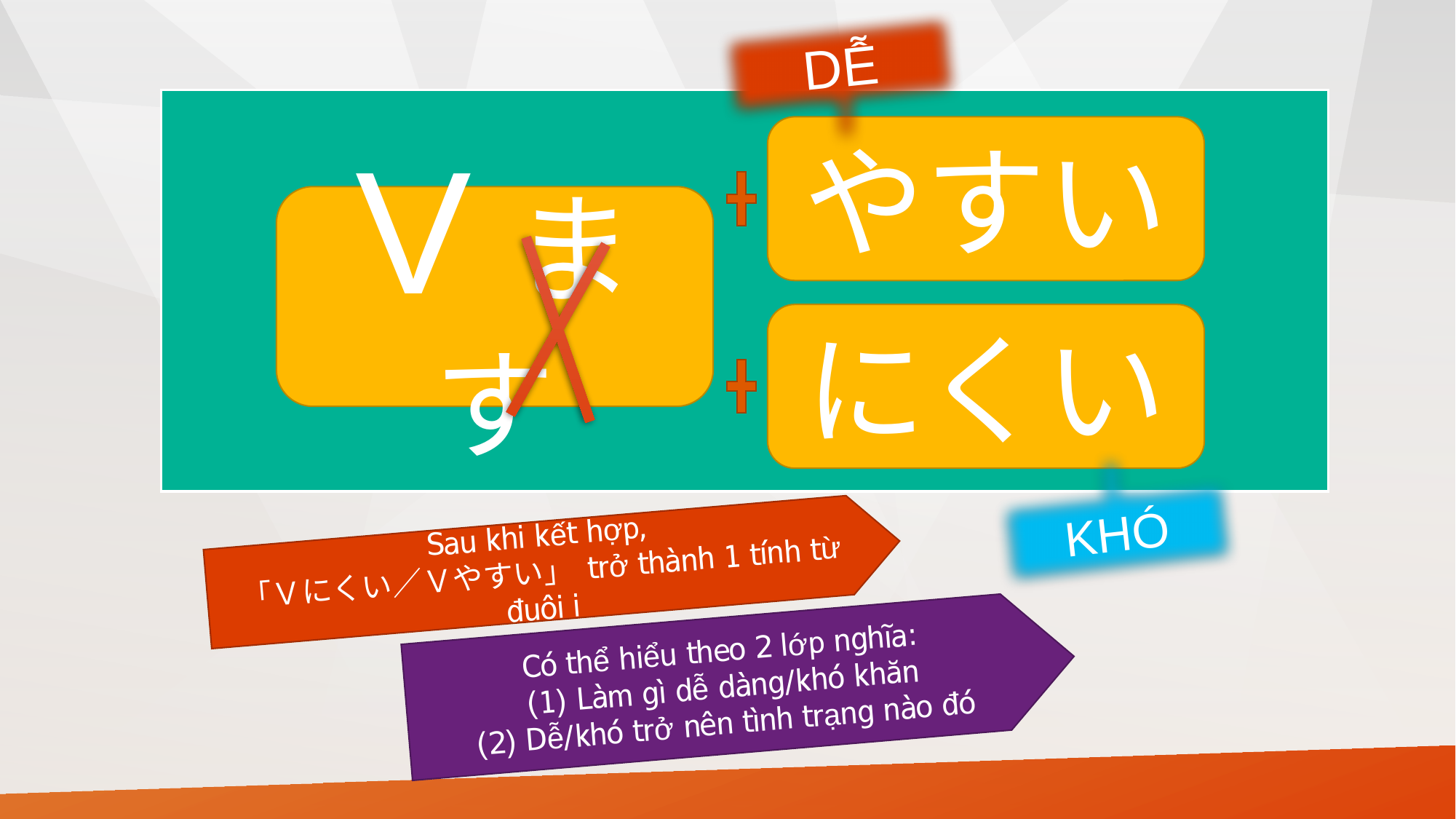

DỄ

やすい

Vます
にくい

KHÓ
Sau khi kết hợp,
「Ｖにくい／Ｖやすい」 trở thành 1 tính từ đuôi i
Có thể hiểu theo 2 lớp nghĩa:
(1) Làm gì dễ dàng/khó khăn
(2) Dễ/khó trở nên tình trạng nào đó